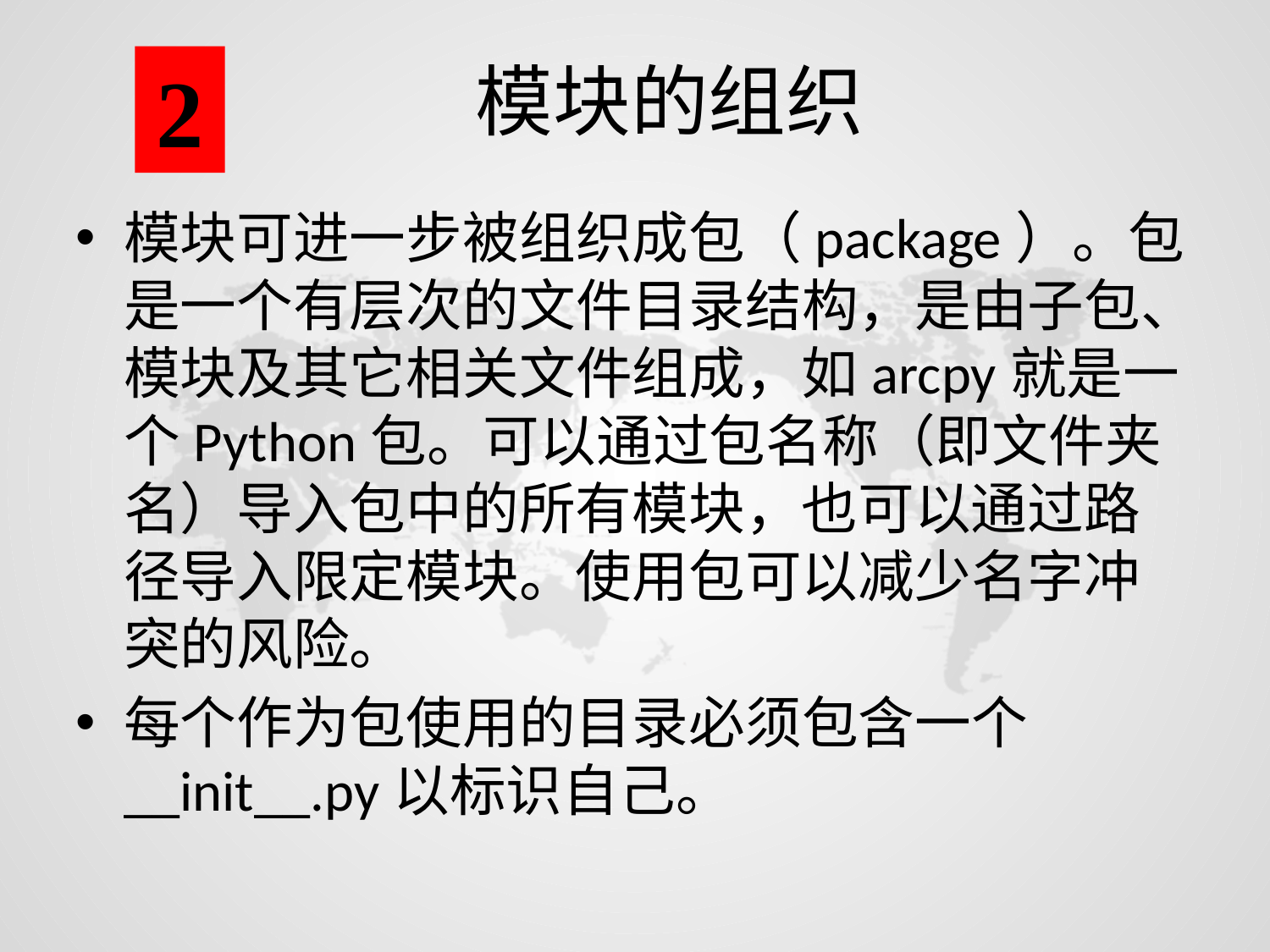

2
# 模块的组织
模块可进一步被组织成包（package）。包是一个有层次的文件目录结构，是由子包、模块及其它相关文件组成，如arcpy就是一个Python包。可以通过包名称（即文件夹名）导入包中的所有模块，也可以通过路径导入限定模块。使用包可以减少名字冲突的风险。
每个作为包使用的目录必须包含一个__init__.py以标识自己。